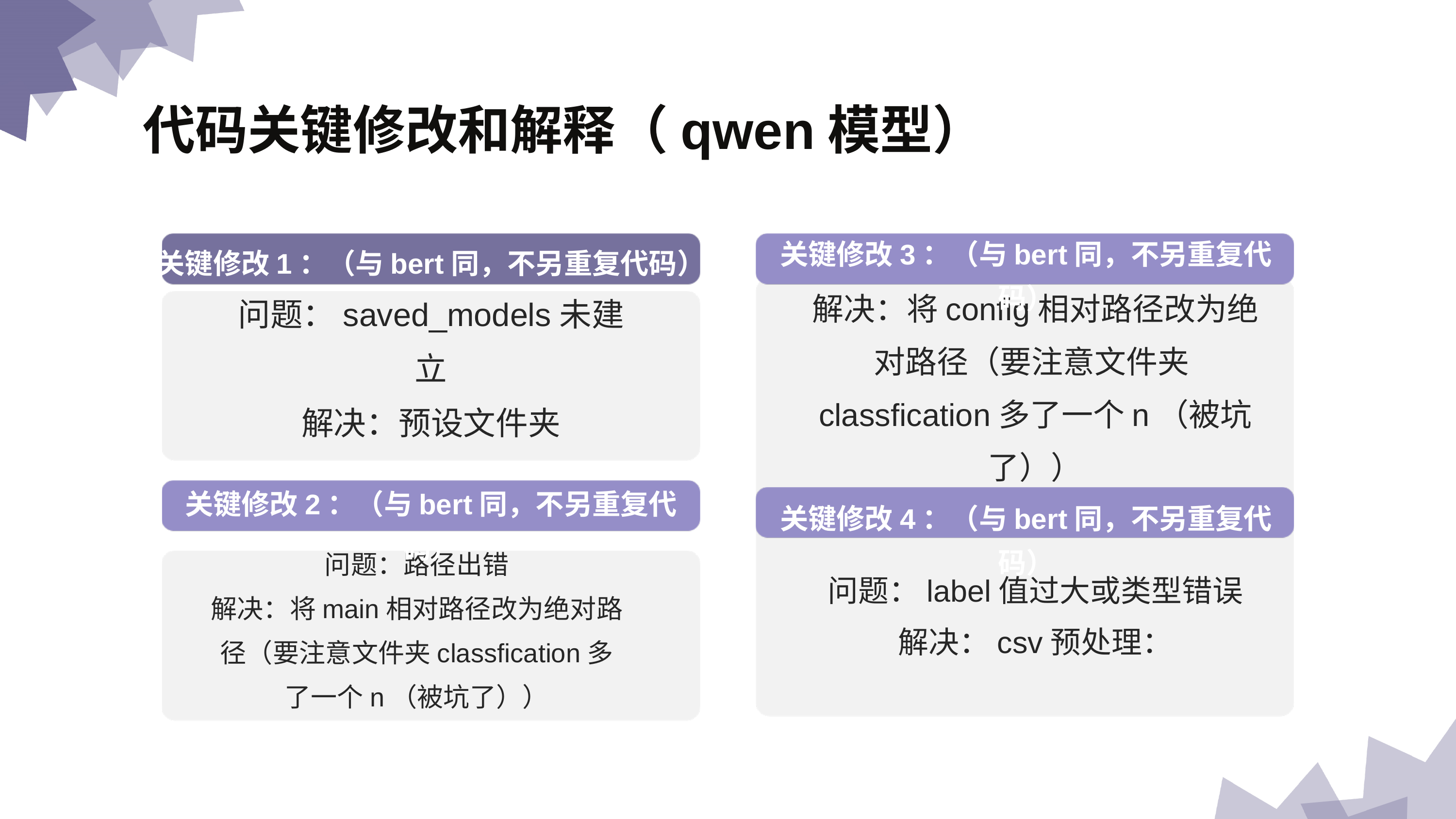

代码关键修改和解释（qwen模型）

关键修改3：（与bert同，不另重复代码）

关键修改1：（与bert同，不另重复代码）
解决：将config相对路径改为绝对路径（要注意文件夹classfication多了一个n（被坑了））

问题：saved_models未建立
解决：预设文件夹

关键修改2：（与bert同，不另重复代码）

关键修改4：（与bert同，不另重复代码）
问题：路径出错
解决：将main相对路径改为绝对路径（要注意文件夹classfication多了一个n（被坑了））

问题：label值过大或类型错误
解决：csv预处理：